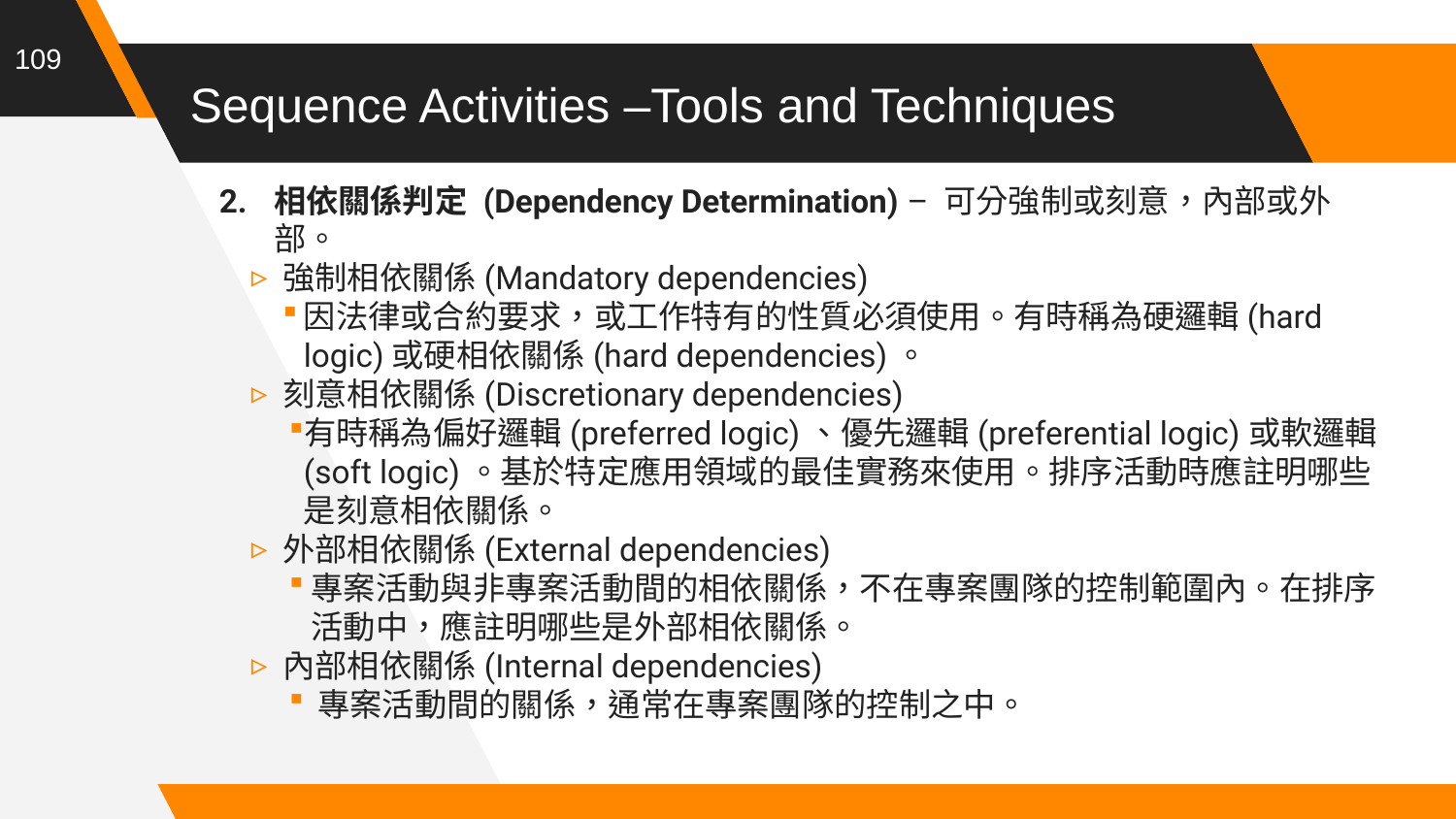

109
# Sequence Activities –Tools and Techniques
相依關係判定 (Dependency Determination) – 可分強制或刻意，內部或外部。
強制相依關係(Mandatory dependencies)
因法律或合約要求，或工作特有的性質必須使用。有時稱為硬邏輯(hard logic)或硬相依關係(hard dependencies)。
刻意相依關係(Discretionary dependencies)
有時稱為偏好邏輯(preferred logic)、優先邏輯(preferential logic)或軟邏輯(soft logic)。基於特定應用領域的最佳實務來使用。排序活動時應註明哪些是刻意相依關係。
外部相依關係(External dependencies)
專案活動與非專案活動間的相依關係，不在專案團隊的控制範圍內。在排序活動中，應註明哪些是外部相依關係。
內部相依關係(Internal dependencies)
專案活動間的關係，通常在專案團隊的控制之中。